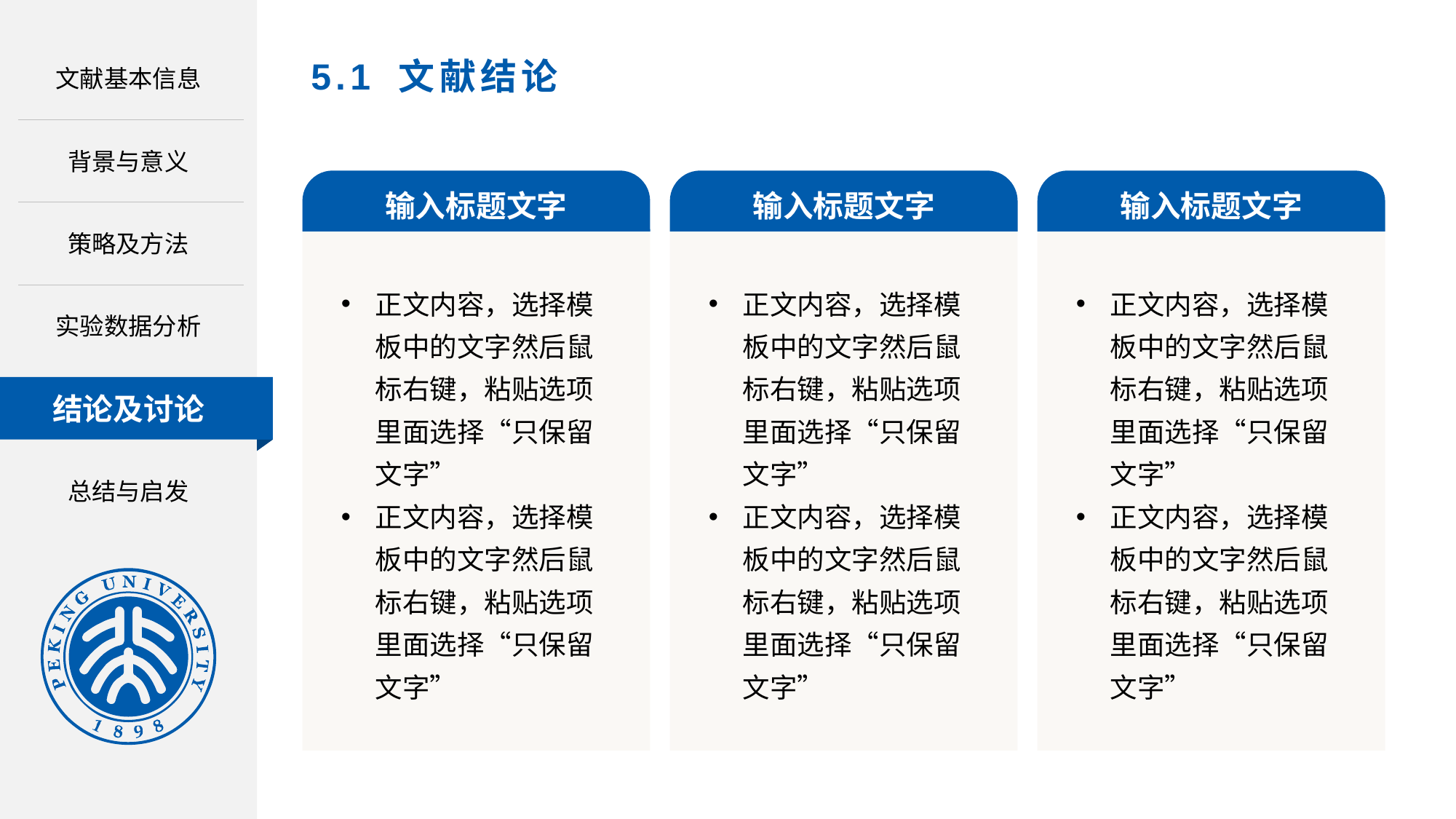

文献基本信息
# 5.1 文献结论
背景与意义
输入标题文字
输入标题文字
输入标题文字

正文内容，选择模板中的文字然后鼠标右键，粘贴选项里面选择“只保留文字”
正文内容，选择模板中的文字然后鼠标右键，粘贴选项里面选择“只保留文字”
正文内容，选择模板中的文字然后鼠标右键，粘贴选项里面选择“只保留文字”
正文内容，选择模板中的文字然后鼠标右键，粘贴选项里面选择“只保留文字”
正文内容，选择模板中的文字然后鼠标右键，粘贴选项里面选择“只保留文字”
正文内容，选择模板中的文字然后鼠标右键，粘贴选项里面选择“只保留文字”
策略及方法
实验数据分析

结论及讨论
总结与启发